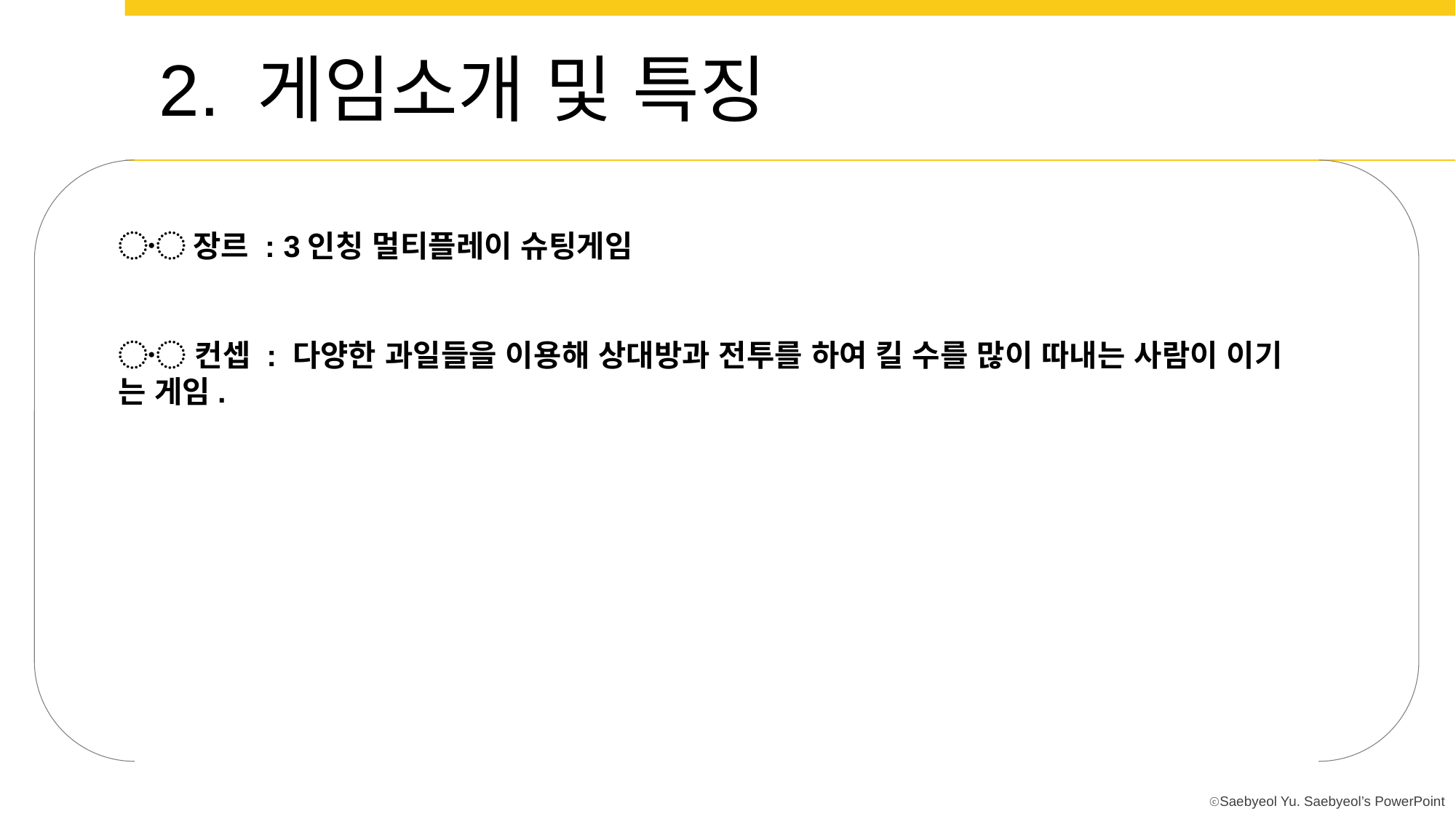

2. 게임소개 및 특징

〮 장르 : 3인칭 멀티플레이 슈팅게임

〮 컨셉 : 다양한 과일들을 이용해 상대방과 전투를 하여 킬 수를 많이 따내는 사람이 이기   	는 게임.